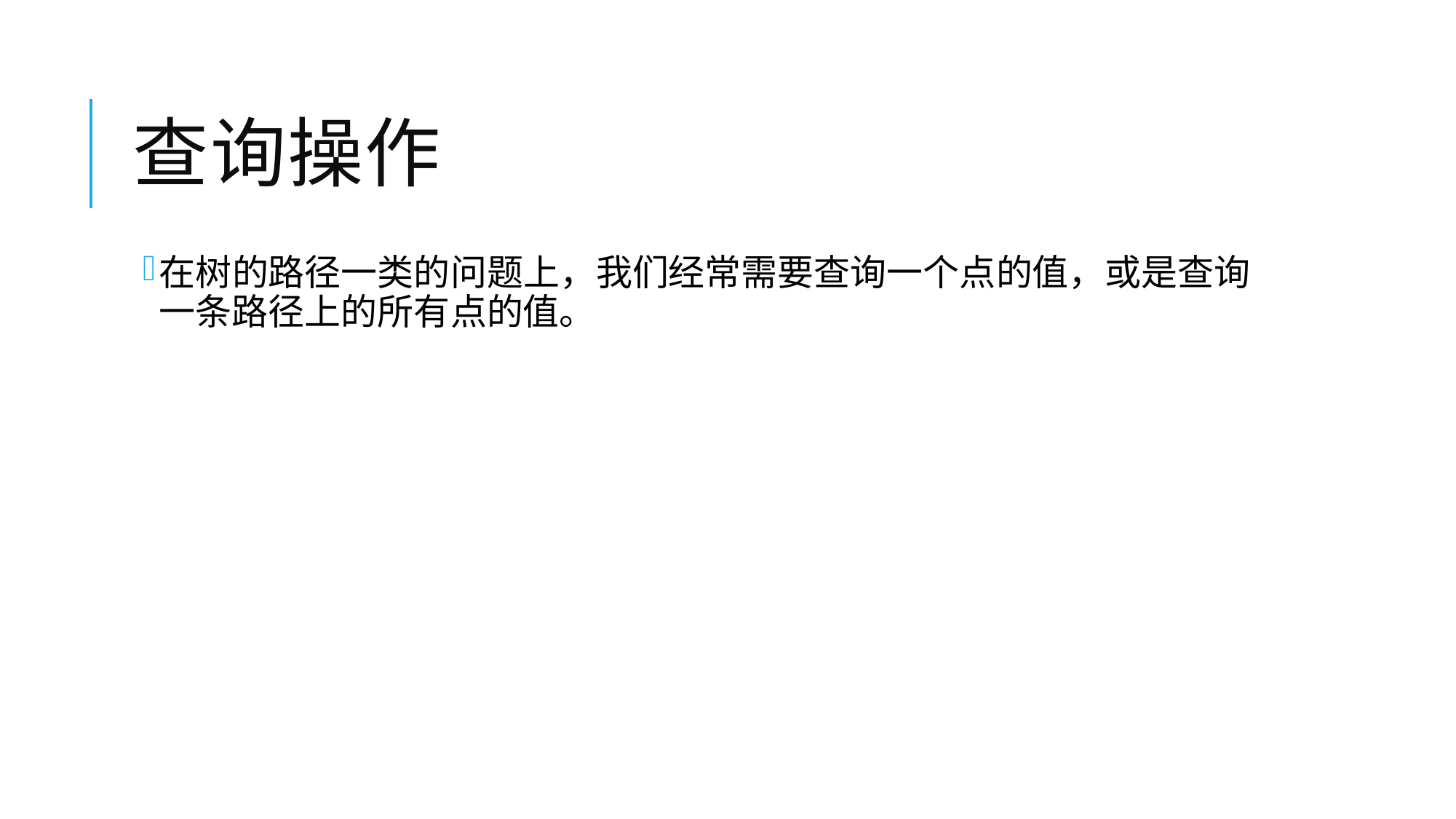

# 查询操作
在树的路径一类的问题上，我们经常需要查询一个点的值，或是查询一条路径上的所有点的值。